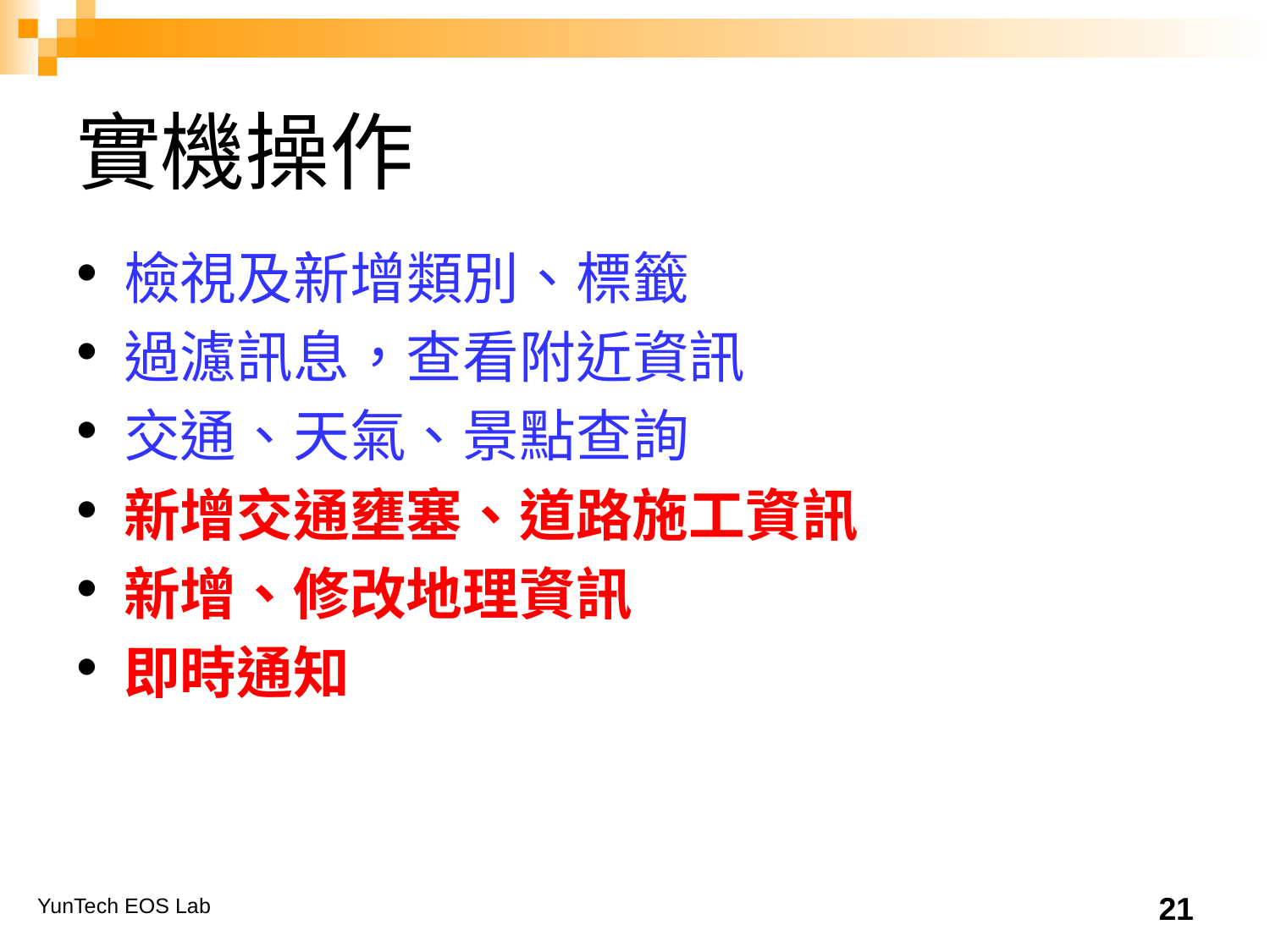

# 實機操作
檢視及新增類別、標籤
過濾訊息，查看附近資訊
交通、天氣、景點查詢
新增交通壅塞、道路施工資訊
新增、修改地理資訊
即時通知
21